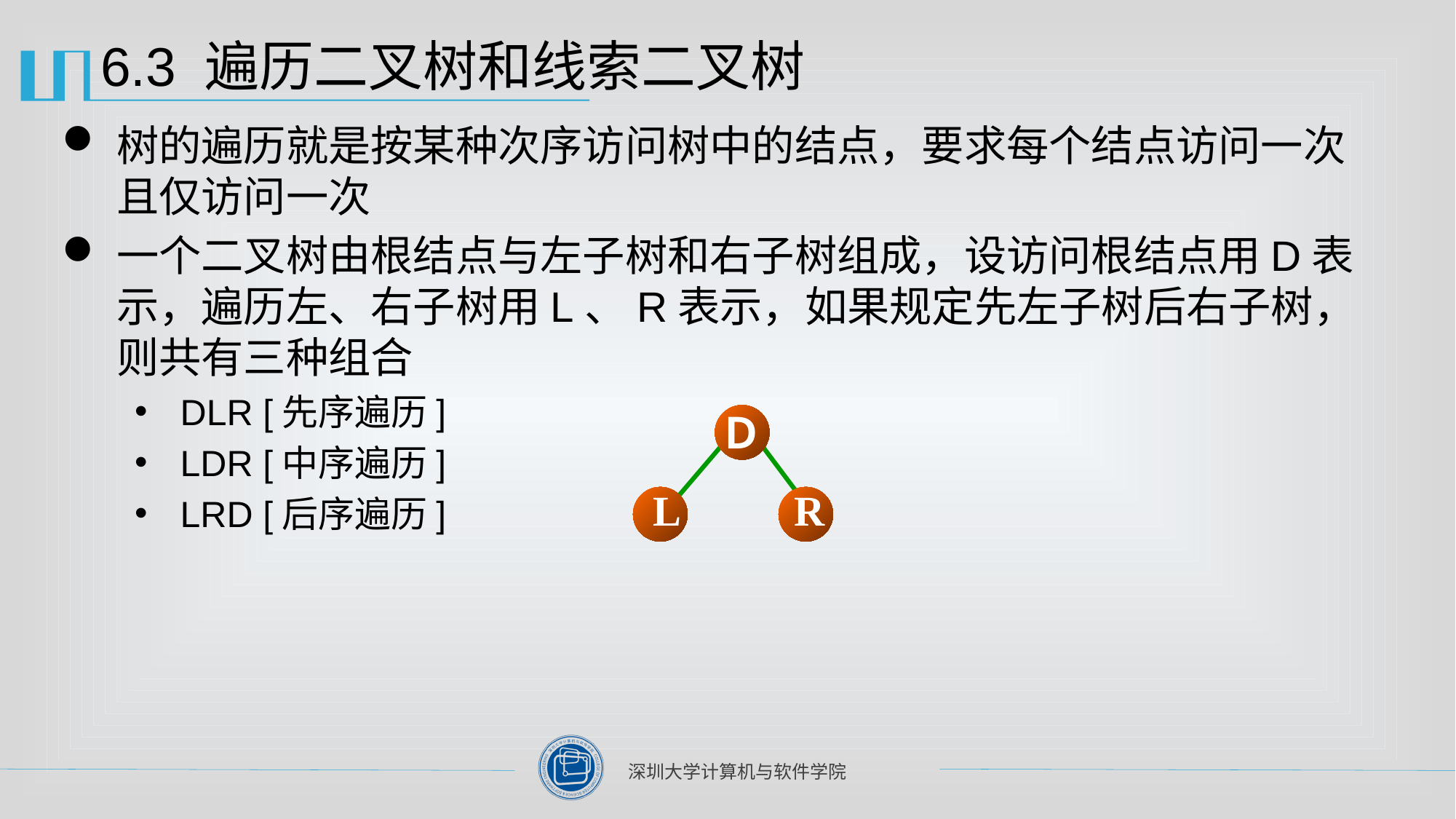

# 6.3 遍历二叉树和线索二叉树
树的遍历就是按某种次序访问树中的结点，要求每个结点访问一次且仅访问一次
一个二叉树由根结点与左子树和右子树组成，设访问根结点用D表示，遍历左、右子树用L、R表示，如果规定先左子树后右子树，则共有三种组合
DLR [先序遍历]
LDR [中序遍历]
LRD [后序遍历]

Ｄ

L
R

29